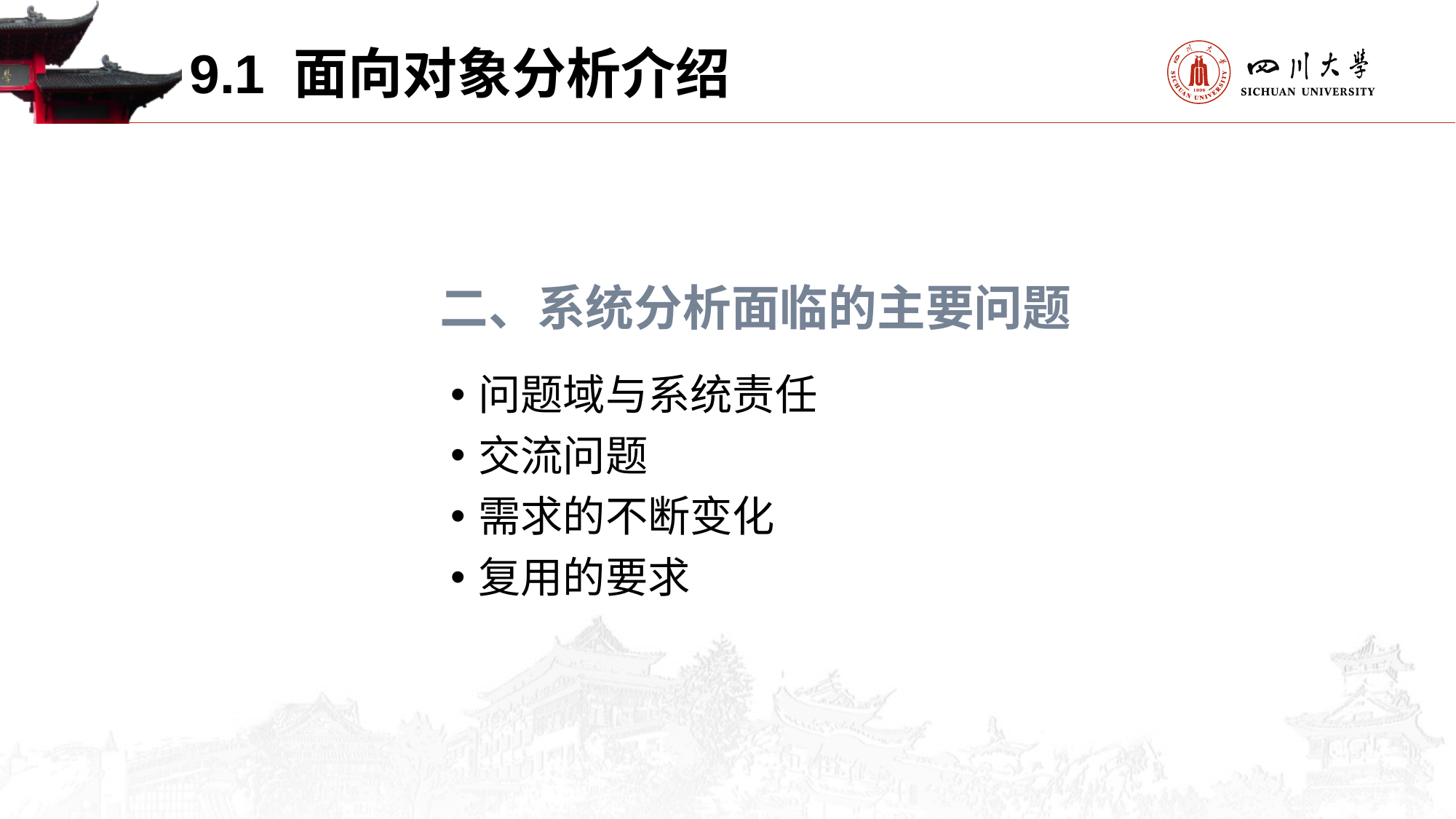

9.1 面向对象分析介绍

二、系统分析面临的主要问题
问题域与系统责任
交流问题
需求的不断变化
复用的要求